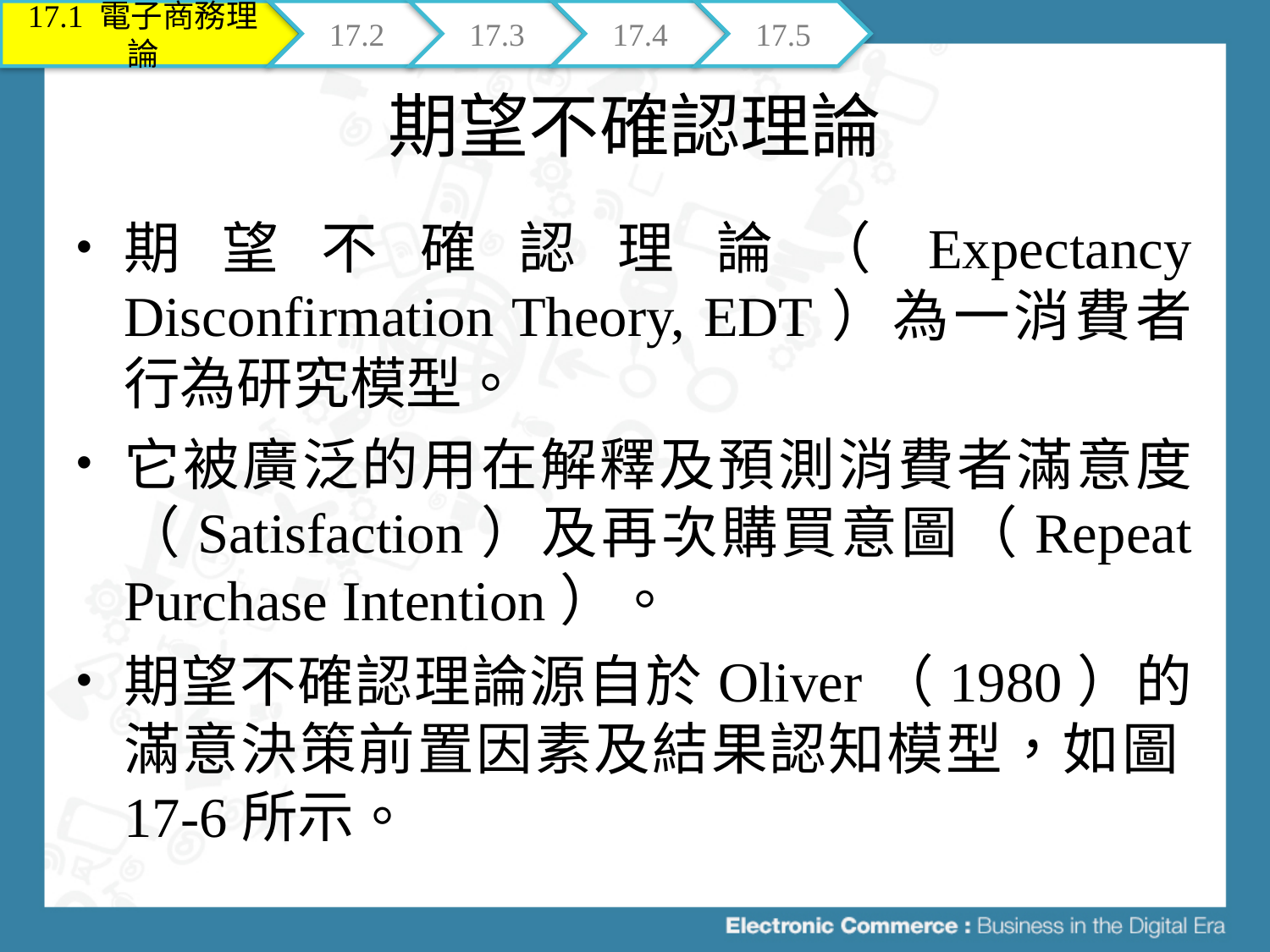

17.1 電子商務理論
17.2
17.3
17.4
17.5
# 期望不確認理論
期望不確認理論（Expectancy Disconfirmation Theory, EDT）為一消費者行為研究模型。
它被廣泛的用在解釋及預測消費者滿意度（Satisfaction）及再次購買意圖（Repeat Purchase Intention）。
期望不確認理論源自於Oliver（1980）的滿意決策前置因素及結果認知模型，如圖17-6所示。